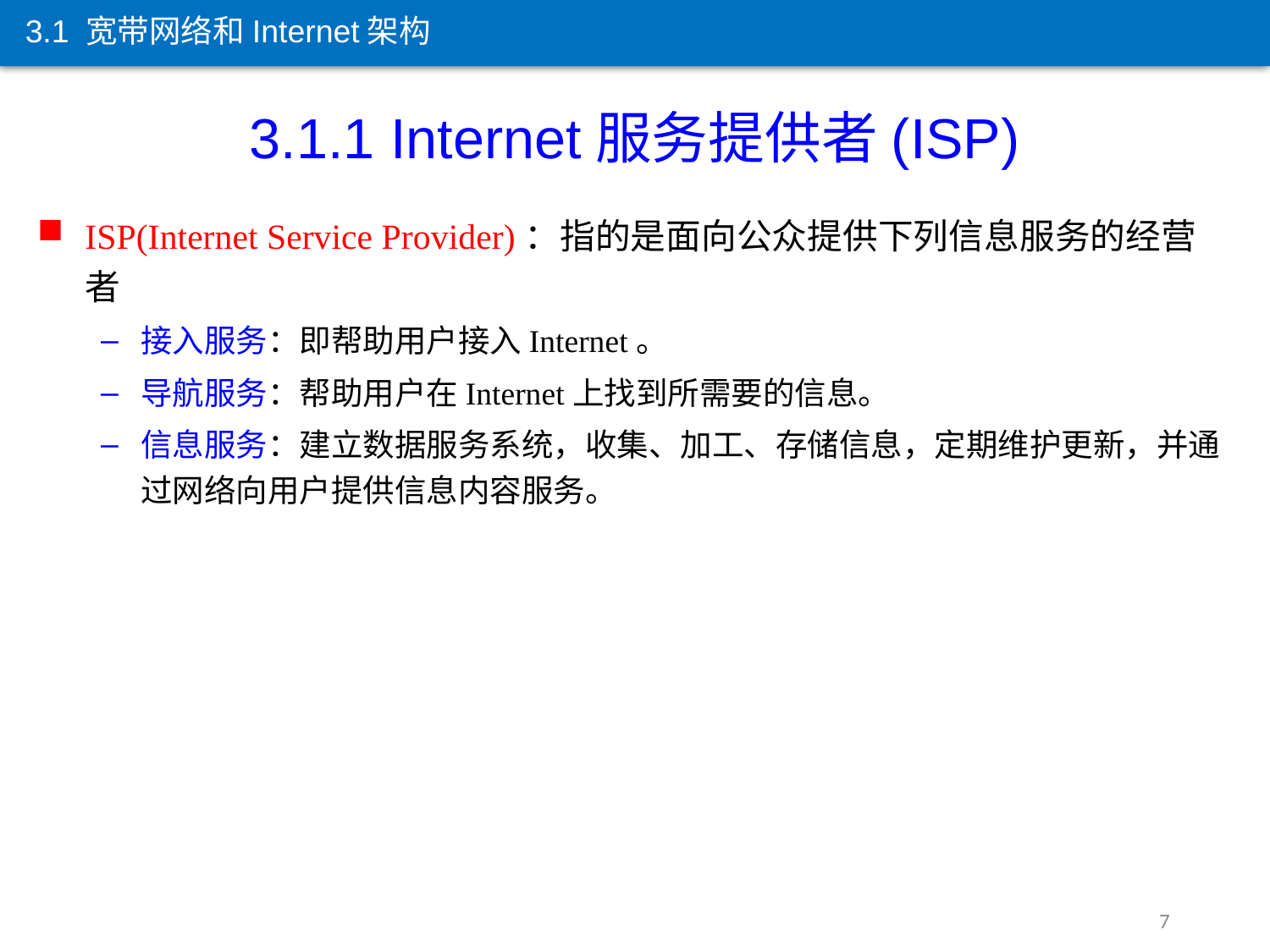

3.1 宽带网络和Internet架构
3.1.1 Internet服务提供者(ISP)
ISP(Internet Service Provider)：指的是面向公众提供下列信息服务的经营者
接入服务：即帮助用户接入Internet。
导航服务：帮助用户在Internet上找到所需要的信息。
信息服务：建立数据服务系统，收集、加工、存储信息，定期维护更新，并通过网络向用户提供信息内容服务。
7